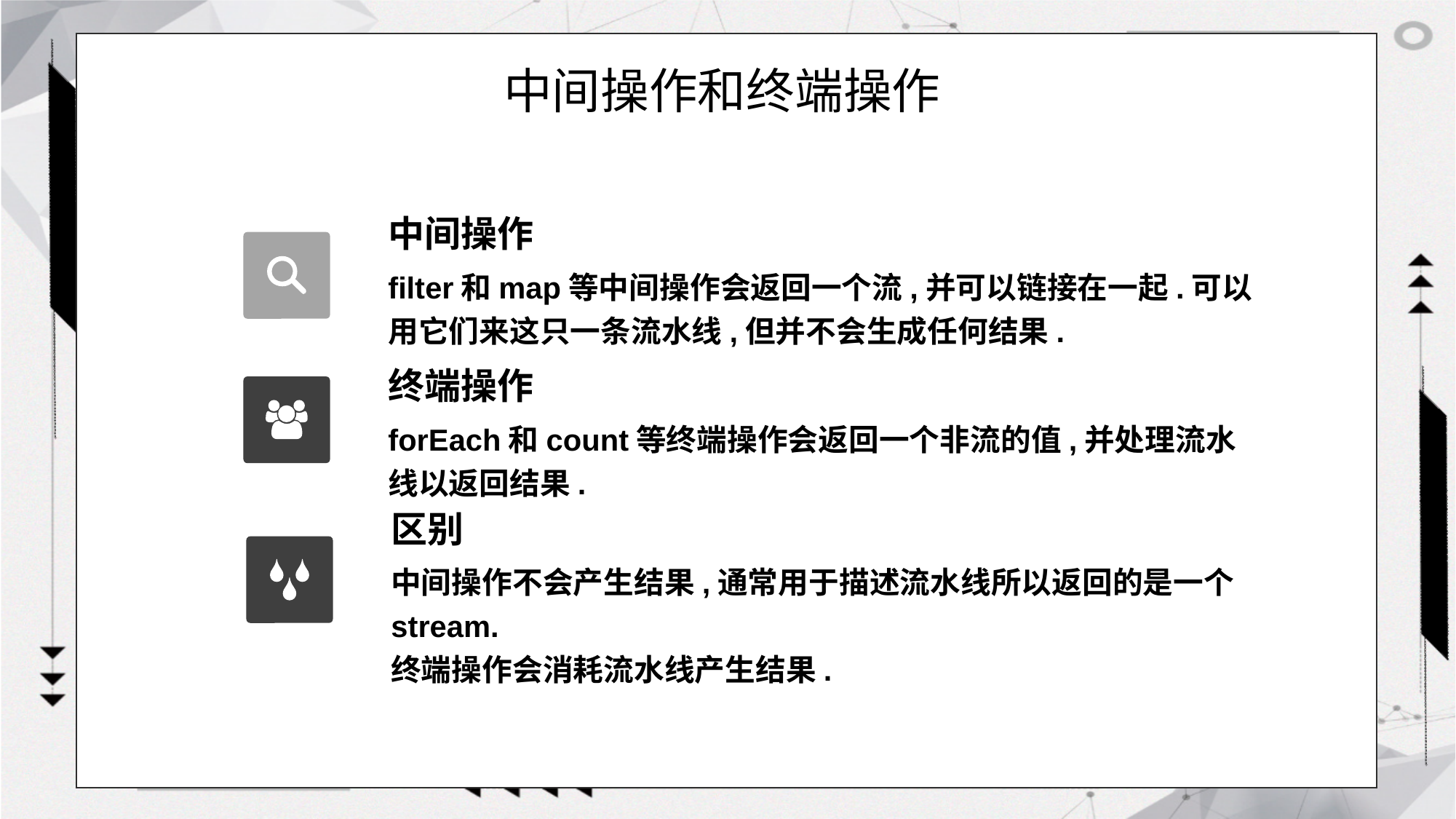

# 中间操作和终端操作
中间操作

filter和map等中间操作会返回一个流,并可以链接在一起.可以用它们来这只一条流水线,但并不会生成任何结果.

终端操作

forEach和count等终端操作会返回一个非流的值,并处理流水线以返回结果.
区别

中间操作不会产生结果,通常用于描述流水线所以返回的是一个stream.
终端操作会消耗流水线产生结果.